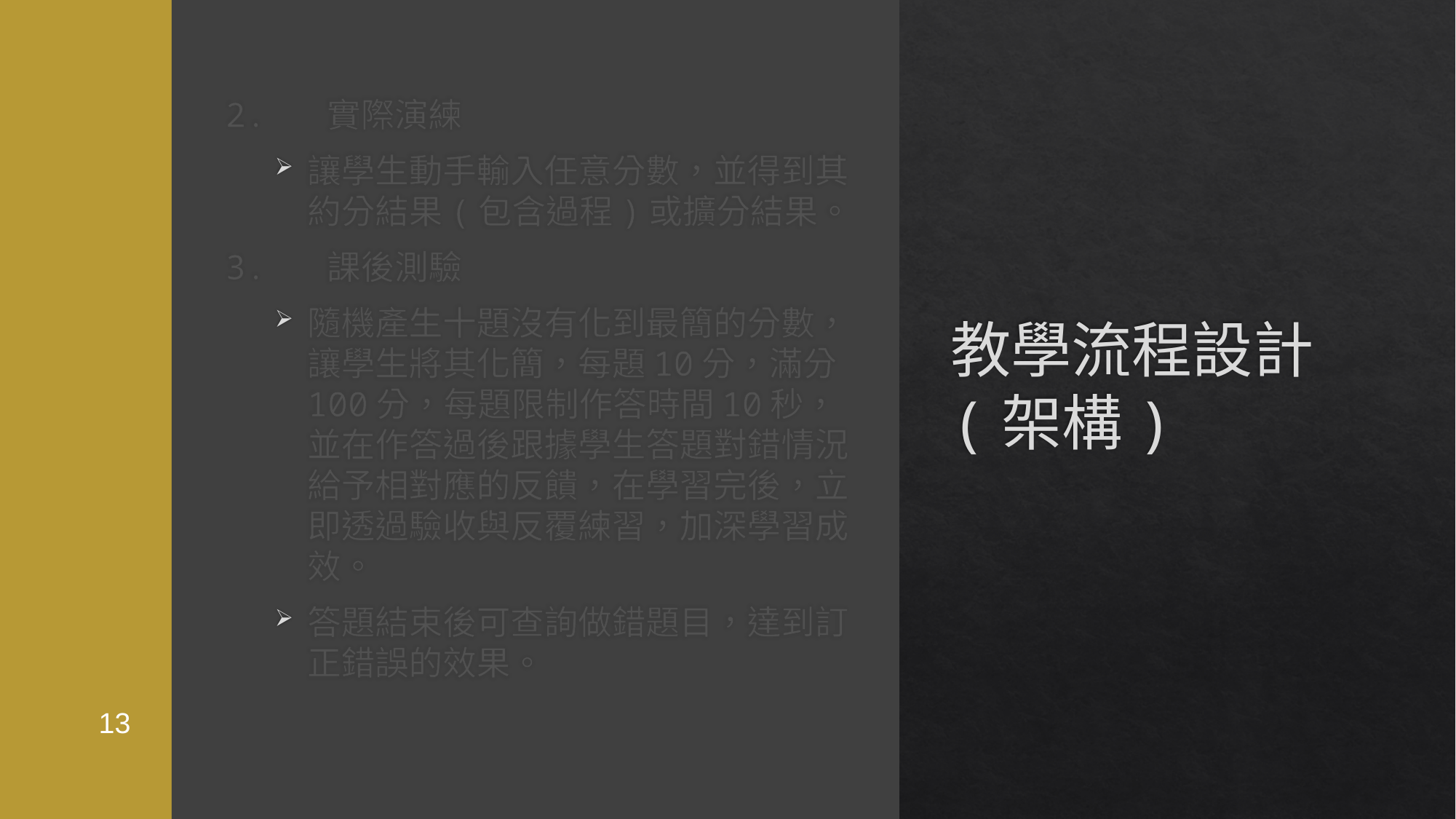

# 教學流程設計 (架構)
2.	實際演練
讓學生動手輸入任意分數，並得到其約分結果(包含過程)或擴分結果。
3.	課後測驗
隨機產生十題沒有化到最簡的分數，讓學生將其化簡，每題10分，滿分100分，每題限制作答時間10秒，並在作答過後跟據學生答題對錯情況給予相對應的反饋，在學習完後，立即透過驗收與反覆練習，加深學習成效。
答題結束後可查詢做錯題目，達到訂正錯誤的效果。

13